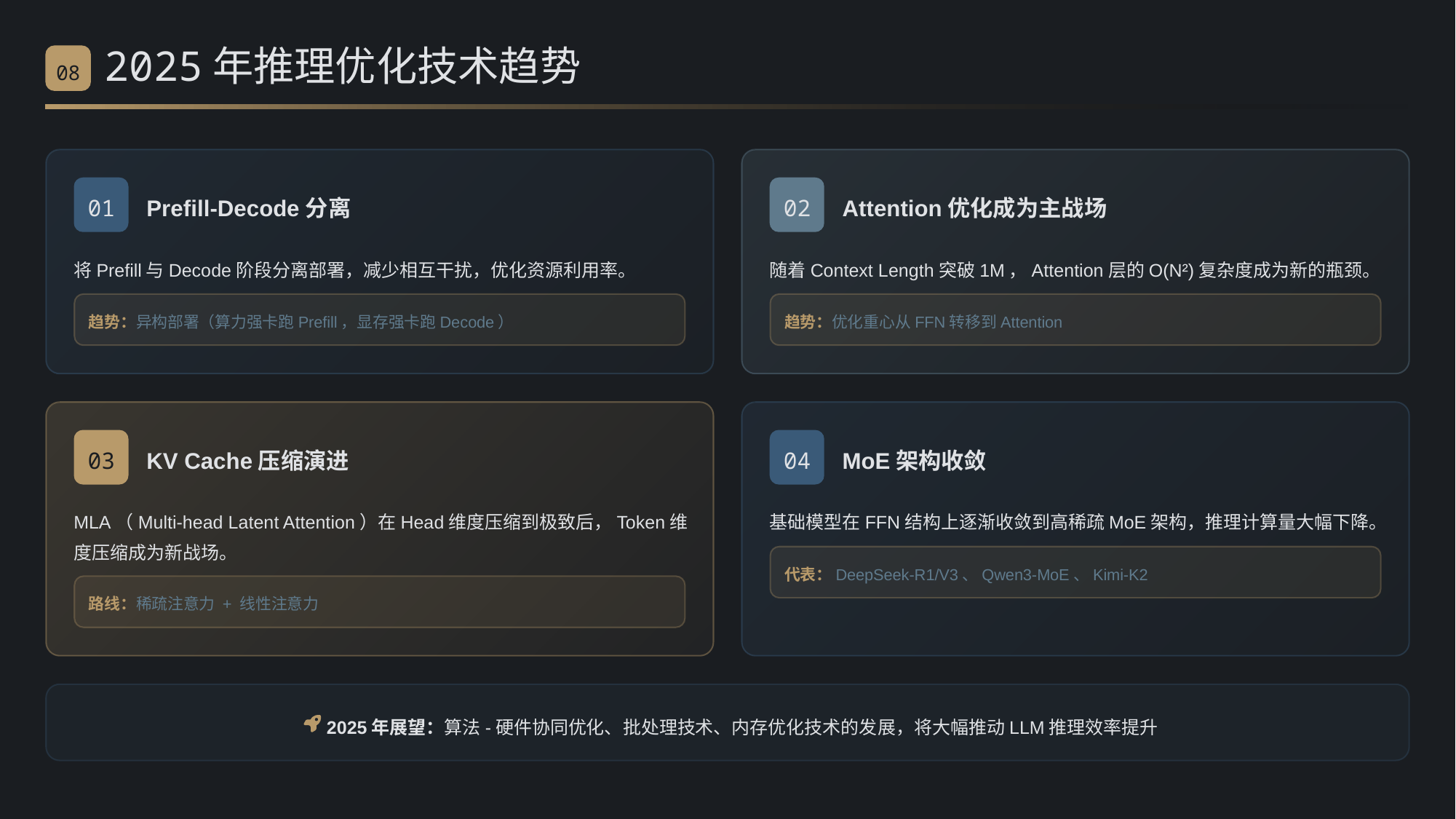

2025年推理优化技术趋势
08

01
Prefill-Decode分离
02
Attention优化成为主战场
将Prefill与Decode阶段分离部署，减少相互干扰，优化资源利用率。
随着Context Length突破1M，Attention层的O(N²)复杂度成为新的瓶颈。

趋势：异构部署（算力强卡跑Prefill，显存强卡跑Decode）
趋势：优化重心从FFN转移到Attention

03
KV Cache压缩演进
04
MoE架构收敛
MLA（Multi-head Latent Attention）在Head维度压缩到极致后，Token维度压缩成为新战场。
基础模型在FFN结构上逐渐收敛到高稀疏MoE架构，推理计算量大幅下降。

代表：DeepSeek-R1/V3、Qwen3-MoE、Kimi-K2

路线：稀疏注意力 + 线性注意力

2025年展望：算法-硬件协同优化、批处理技术、内存优化技术的发展，将大幅推动LLM推理效率提升